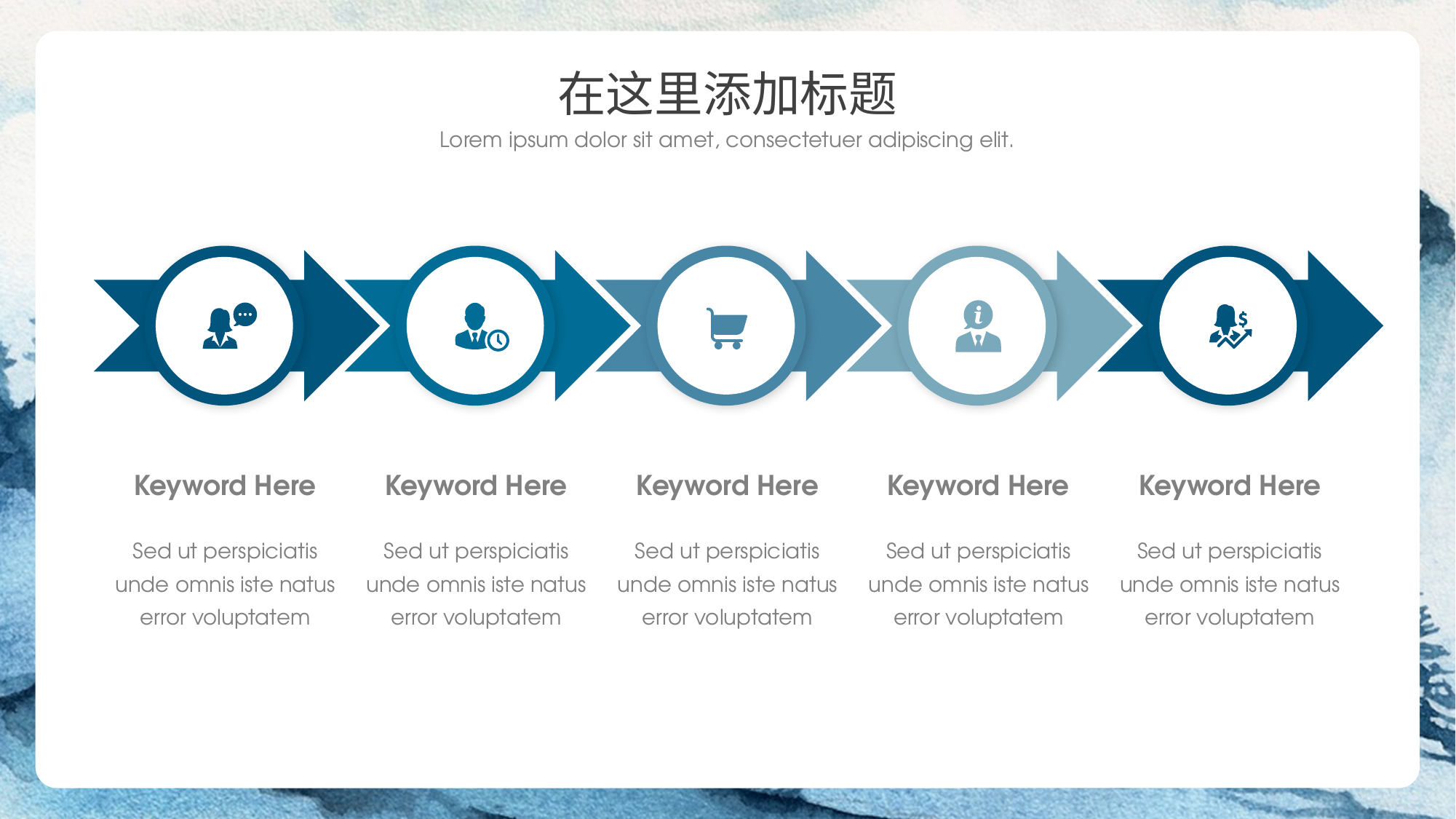

在这里添加标题
Lorem ipsum dolor sit amet, consectetuer adipiscing elit.

Keyword Here
Keyword Here
Keyword Here
Keyword Here
Keyword Here
Sed ut perspiciatis unde omnis iste natus error voluptatem
Sed ut perspiciatis unde omnis iste natus error voluptatem
Sed ut perspiciatis unde omnis iste natus error voluptatem
Sed ut perspiciatis unde omnis iste natus error voluptatem
Sed ut perspiciatis unde omnis iste natus error voluptatem